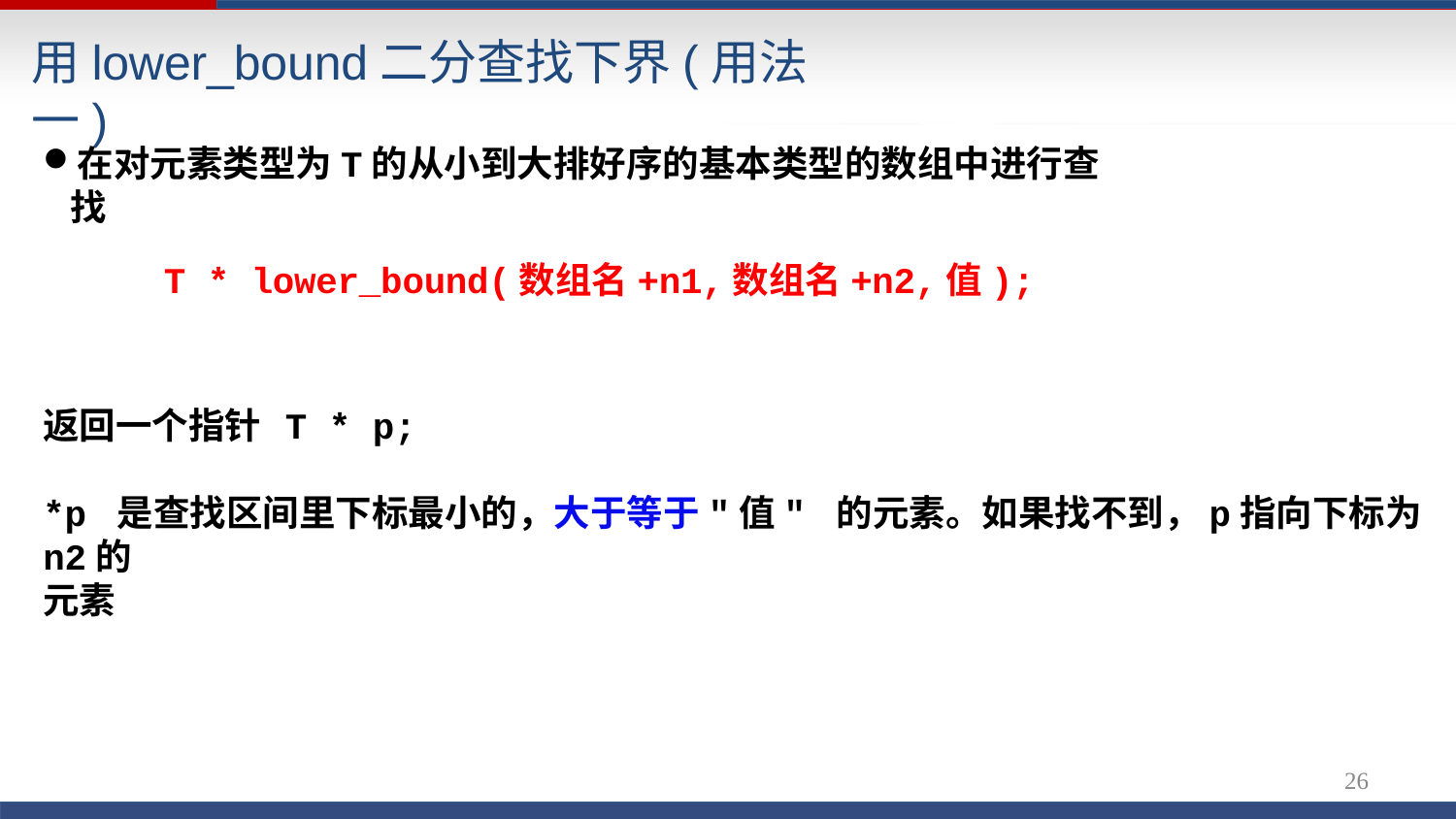

# 用lower_bound二分查找下界(用法一)
在对元素类型为T的从小到大排好序的基本类型的数组中进行查找

T * lower_bound(数组名+n1,数组名+n2,值);
返回一个指针	T * p;
*p 是查找区间里下标最小的，大于等于"值" 的元素。如果找不到，p指向下标为n2的
元素
26